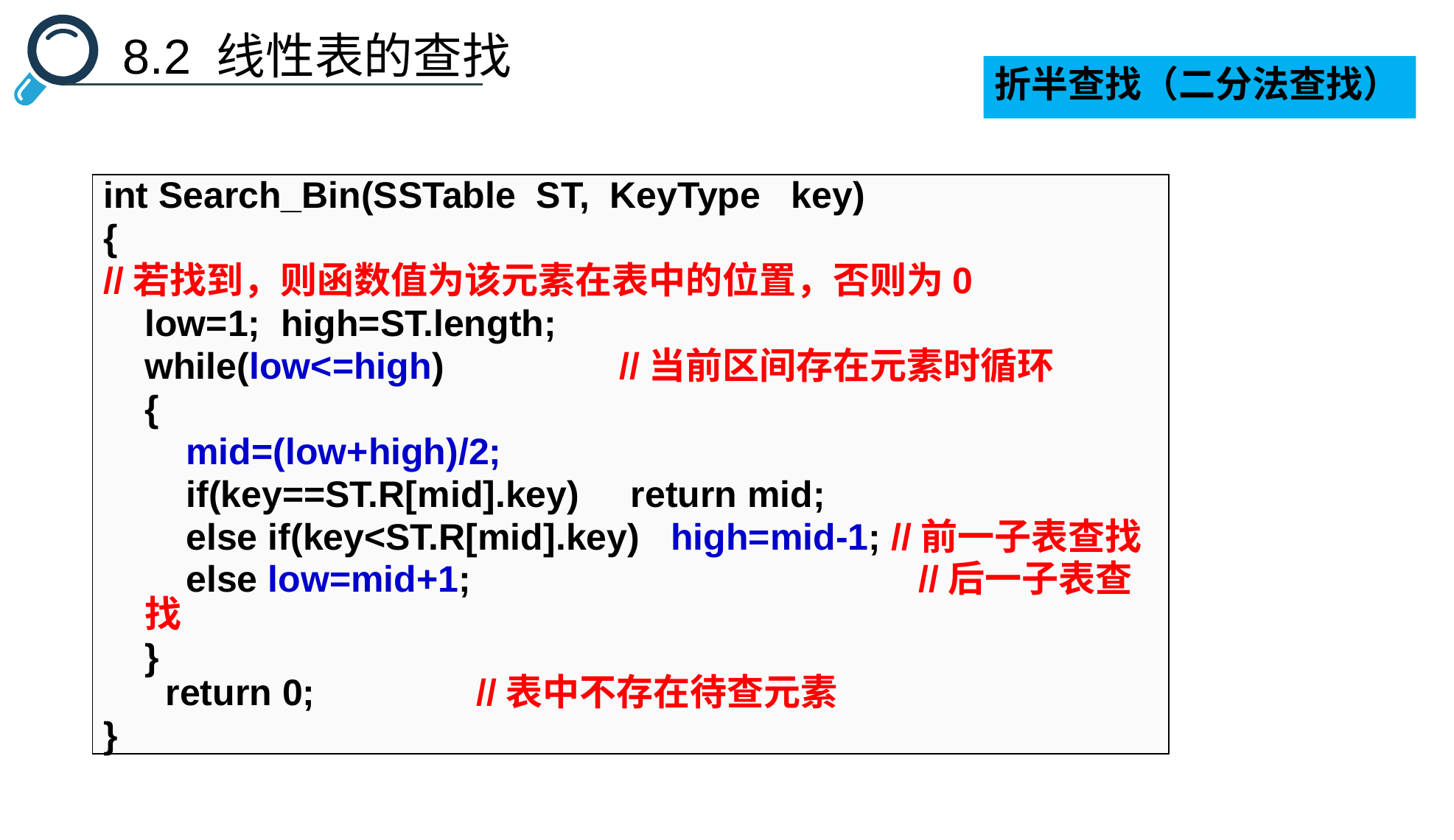

8.2 线性表的查找
折半查找（二分法查找）
int Search_Bin(SSTable  ST,  KeyType   key)
{
//若找到，则函数值为该元素在表中的位置，否则为0
    low=1;  high=ST.length;
    while(low<=high)                 //当前区间存在元素时循环
    {
        mid=(low+high)/2;
        if(key==ST.R[mid].key)     return mid;
        else if(key<ST.R[mid].key)   high=mid-1; //前一子表查找
        else low=mid+1;                       		//后一子表查找
    }									    return 0;		//表中不存在待查元素
}